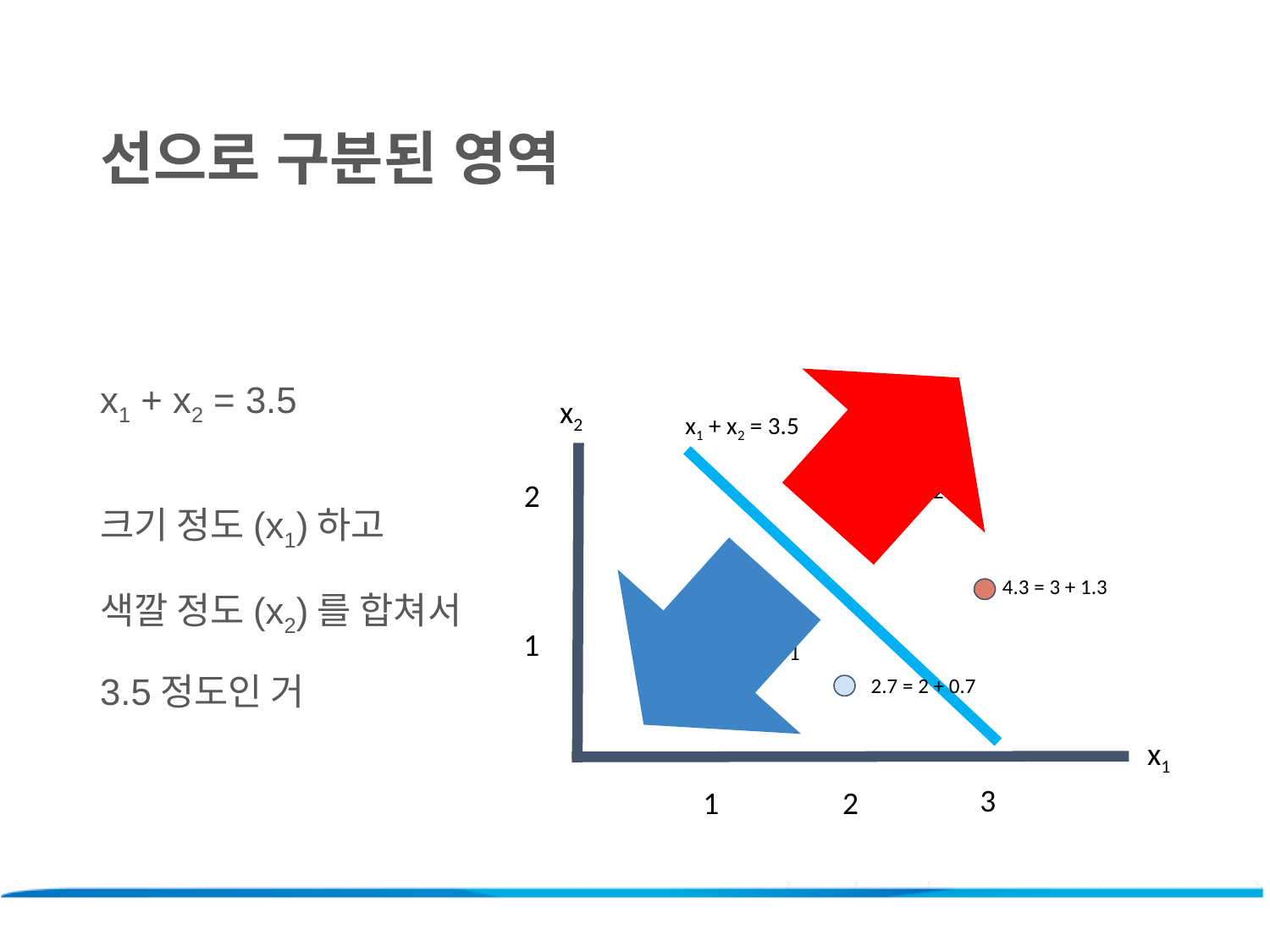

선으로 구분된 영역

x1 + x2 = 3.5

크기 정도(x1)하고

색깔 정도(x2)를 합쳐서

3.5정도인 거

x2
x1 + x2 = 3.5

2
4 = 2 + 2

4.3 = 3 + 1.3

1
2 = 1 + 1

2.7 = 2 + 0.7

x1
3
1
2